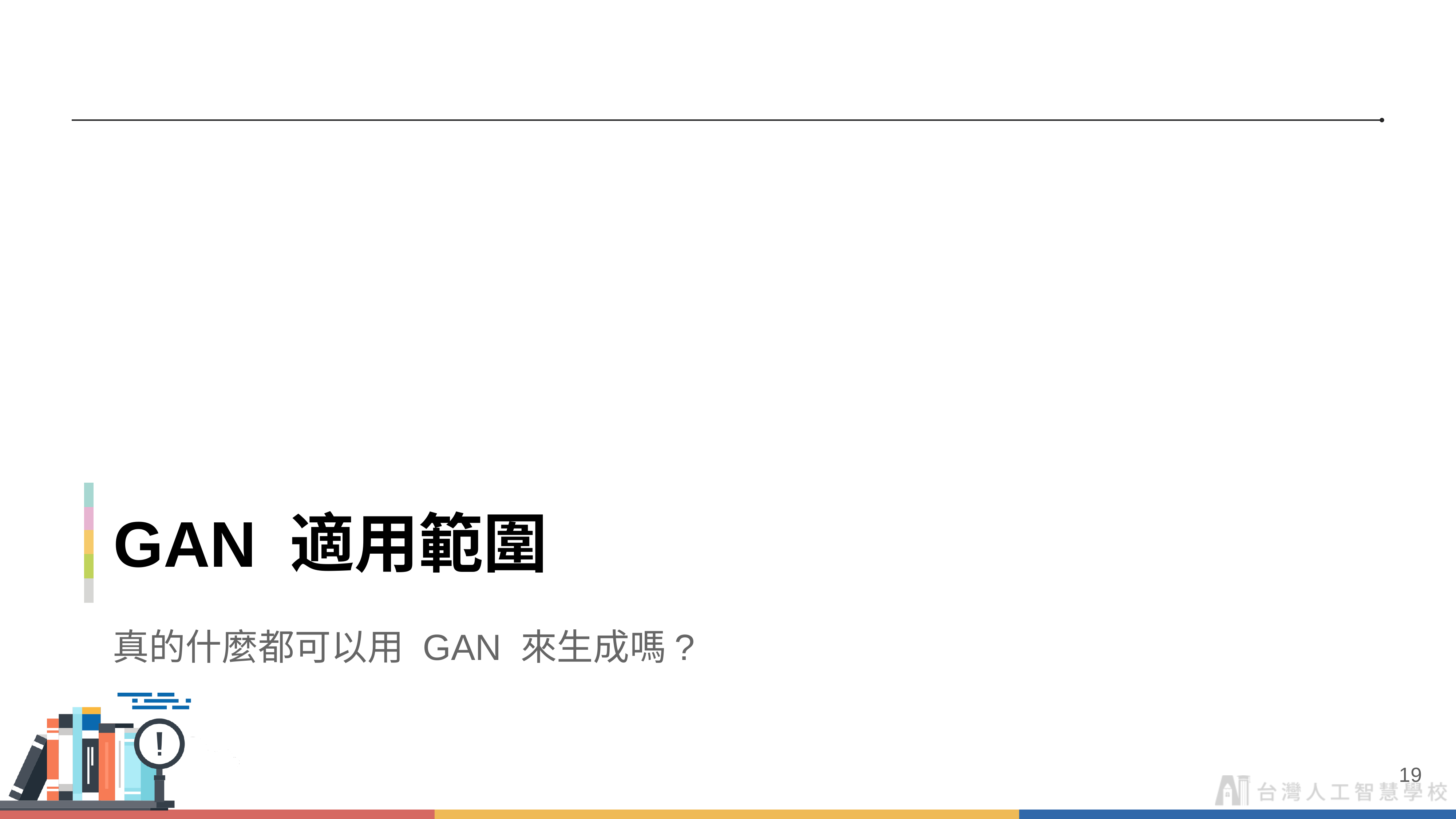

# GAN 適用範圍
真的什麼都可以用 GAN 來生成嗎?
19